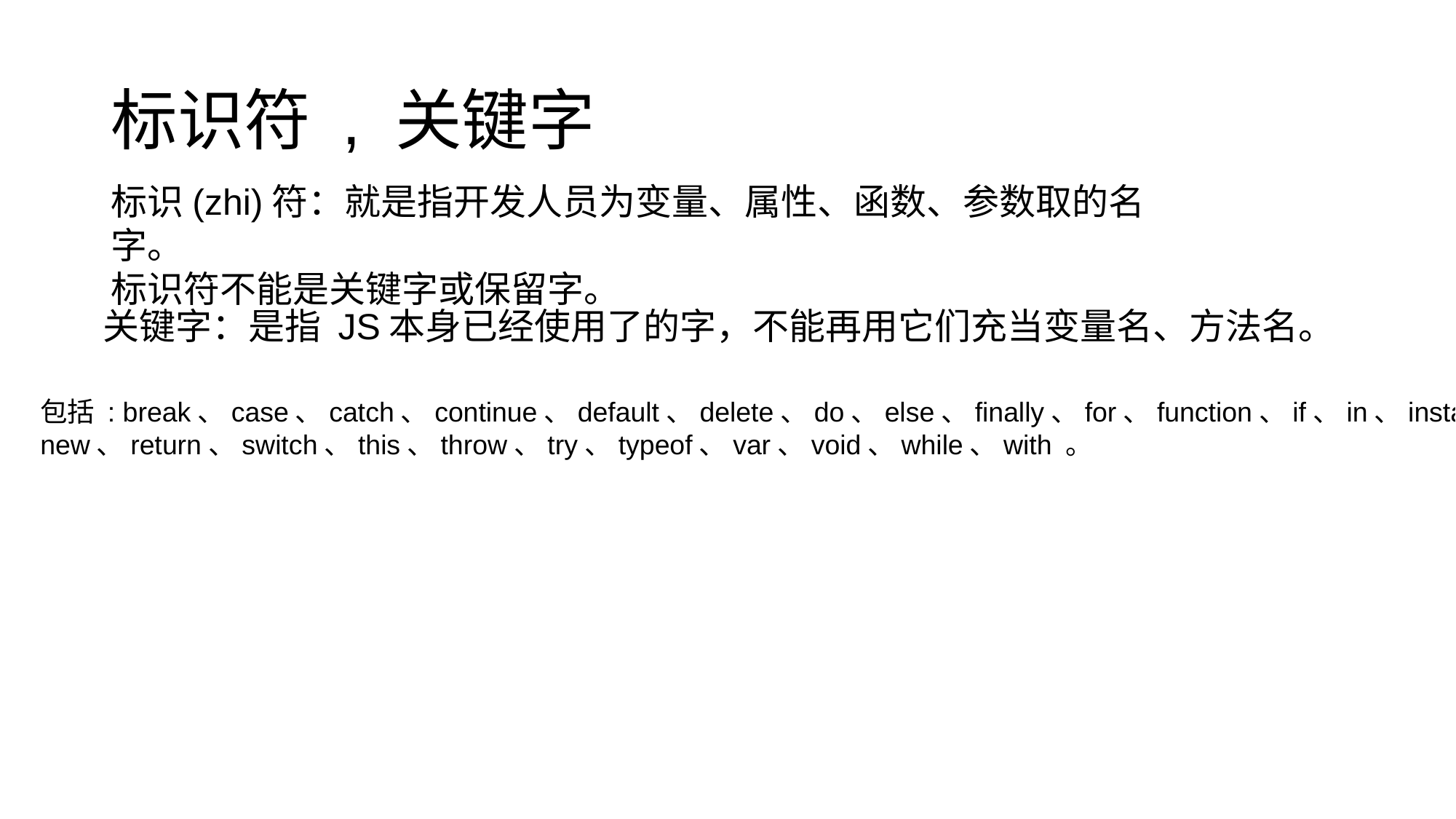

# 标识符 , 关键字
标识(zhi)符：就是指开发人员为变量、属性、函数、参数取的名字。
标识符不能是关键字或保留字。
关键字：是指 JS本身已经使用了的字，不能再用它们充当变量名、方法名。
包括 : break、case、catch、continue、default、delete、do、else、finally、for、function、if、in、instanceof、
new、return、switch、this、throw、try、typeof、var、void、while、with 。